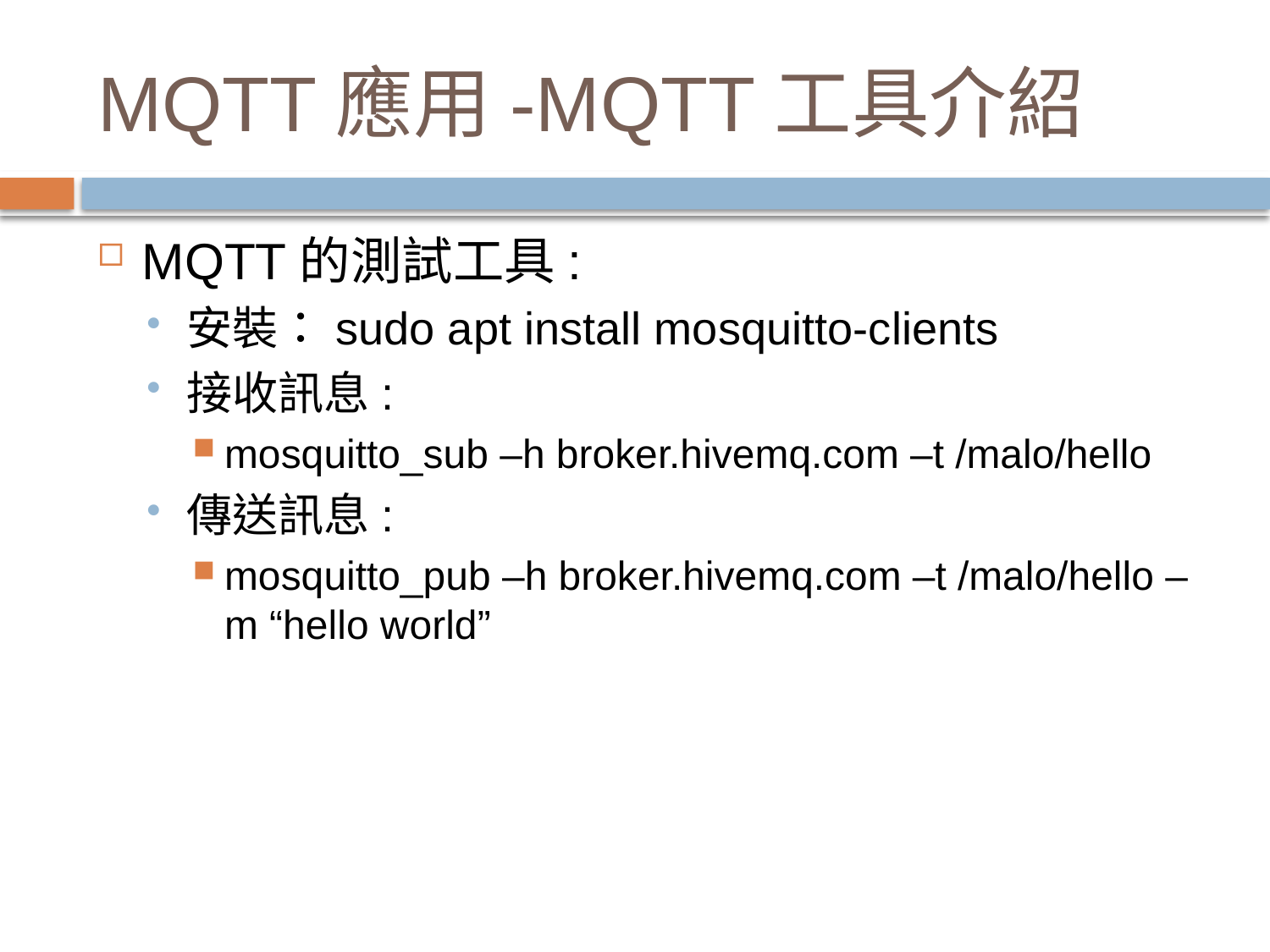

# MQTT應用-MQTT工具介紹
MQTT的測試工具:
安裝：sudo apt install mosquitto-clients
接收訊息:
mosquitto_sub –h broker.hivemq.com –t /malo/hello
傳送訊息:
mosquitto_pub –h broker.hivemq.com –t /malo/hello –m “hello world”